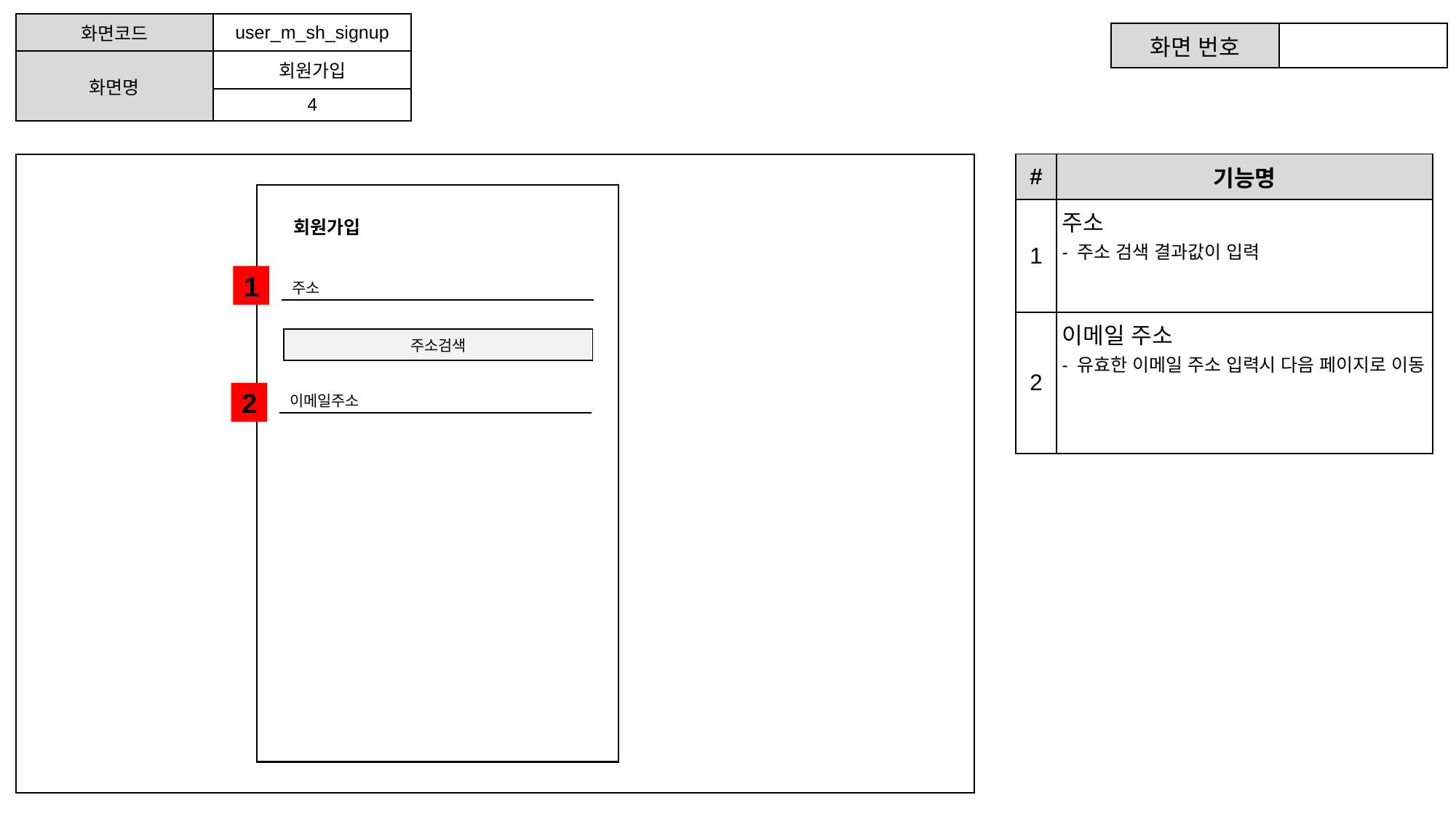

이름, 이메일, 주소, 휴대폰 번호, 닉네임, 아이디, 비밀번호
| 화면코드 | user\_m\_sh\_signup |
| --- | --- |
| 화면명 | 회원가입 |
|  | 4 |
| 화면 번호 |  |
| --- | --- |

| # | 기능명 |
| --- | --- |
| 1 | 주소 - 주소 검색 결과값이 입력 |
| 2 | 이메일 주소 - 유효한 이메일 주소 입력시 다음 페이지로 이동 |

회원가입
1
| 주소 |
| --- |
| 주소검색 |
| --- |
2
| 이메일주소 |
| --- |